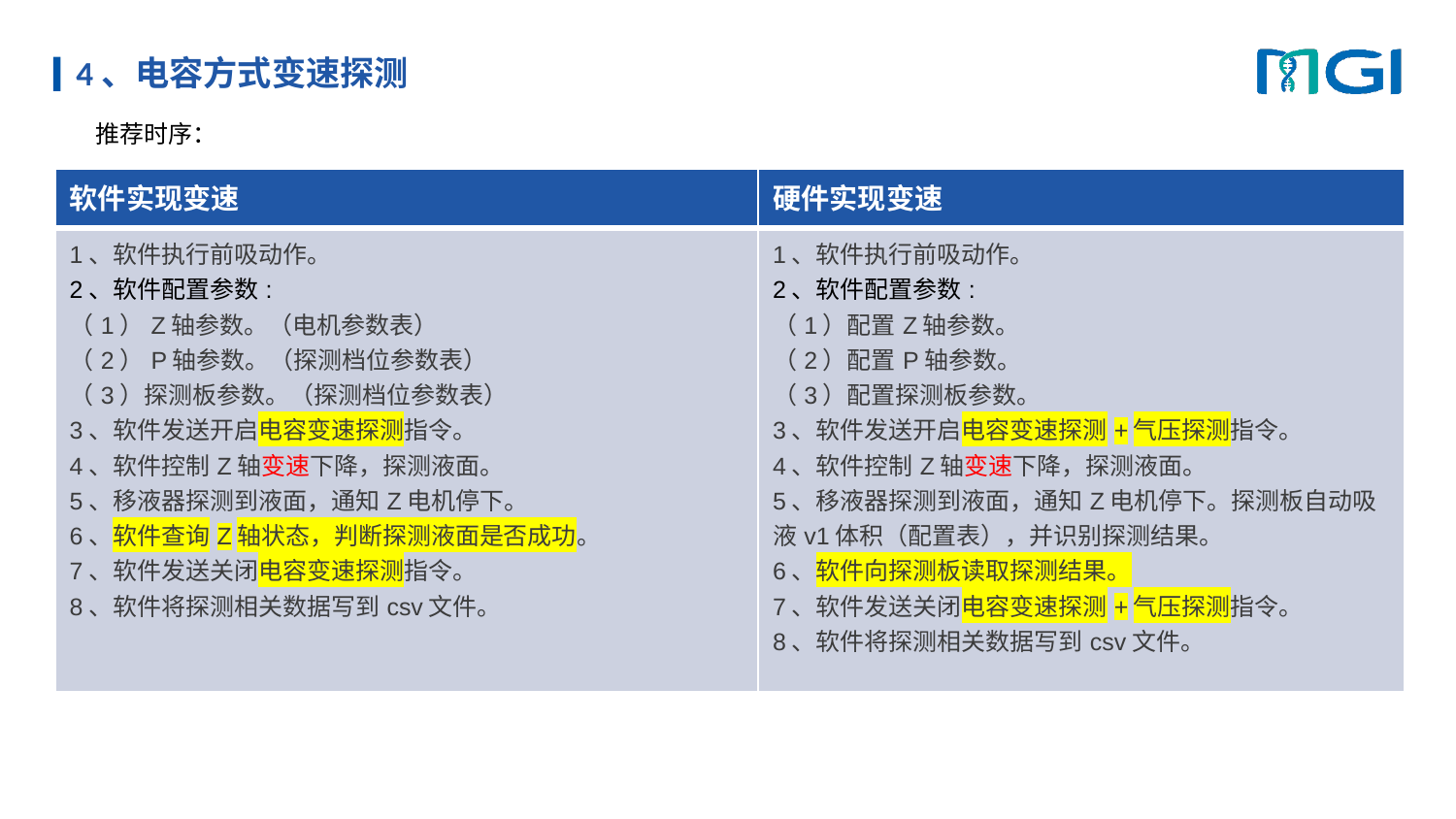

# 4、电容方式变速探测
    推荐时序：

| 软件实现变速 | 硬件实现变速 |
| --- | --- |
| 1、软件执行前吸动作。 2、软件配置参数: （1）Z轴参数。（电机参数表） （2）P轴参数。（探测档位参数表） （3）探测板参数。（探测档位参数表） 3、软件发送开启电容变速探测指令。 4、软件控制Z轴变速下降，探测液面。 5、移液器探测到液面，通知Z电机停下。 6、软件查询Z轴状态，判断探测液面是否成功。 7、软件发送关闭电容变速探测指令。 8、软件将探测相关数据写到csv文件。 | 1、软件执行前吸动作。 2、软件配置参数: （1）配置Z轴参数。 （2）配置P轴参数。 （3）配置探测板参数。 3、软件发送开启电容变速探测+气压探测指令。 4、软件控制Z轴变速下降，探测液面。 5、移液器探测到液面，通知Z电机停下。探测板自动吸液v1体积（配置表），并识别探测结果。 6、软件向探测板读取探测结果。 7、软件发送关闭电容变速探测+气压探测指令。 8、软件将探测相关数据写到csv文件。 |